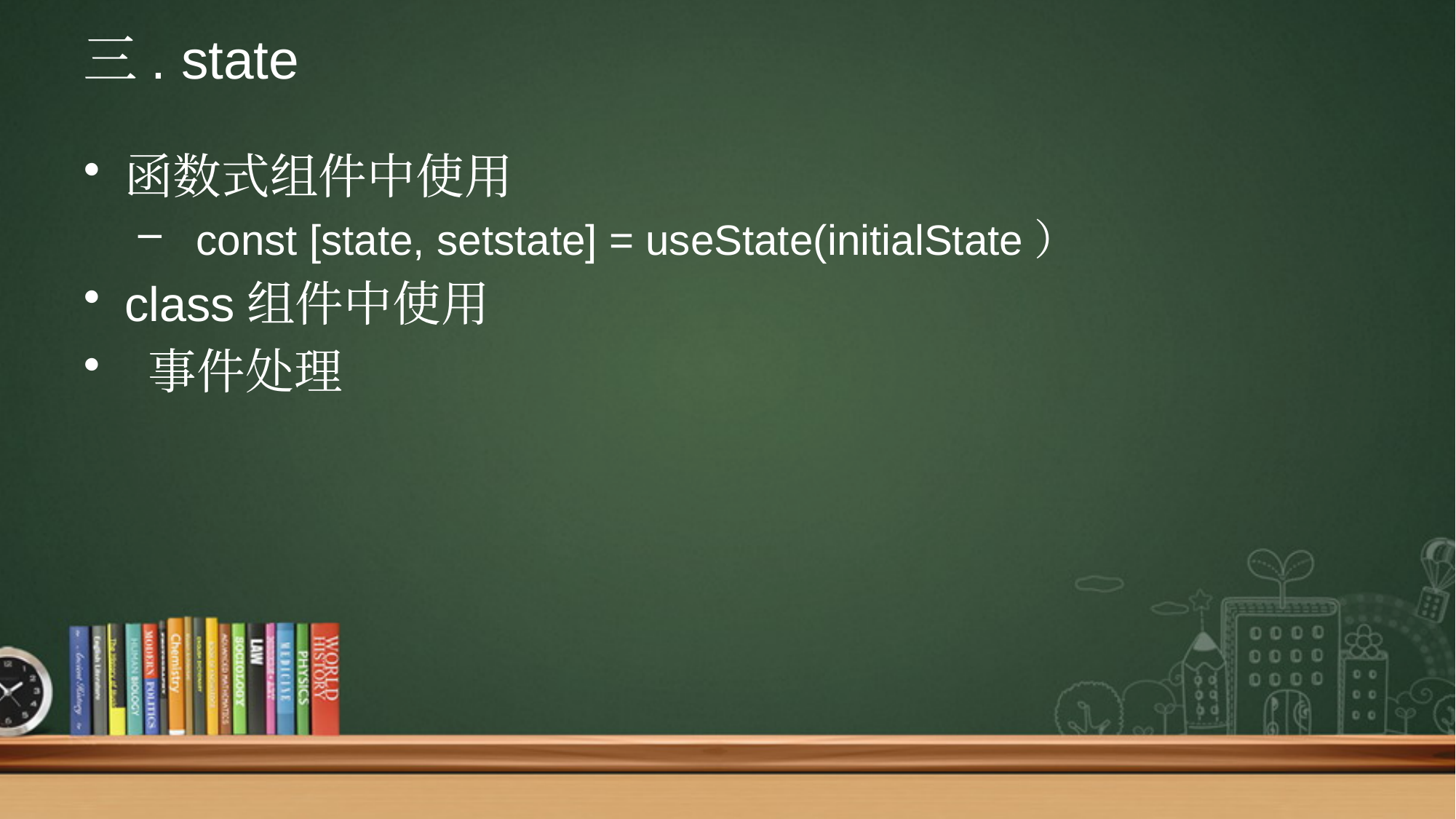

# 三. state
函数式组件中使用
  const [state, setstate] = useState(initialState）
class组件中使用
 事件处理